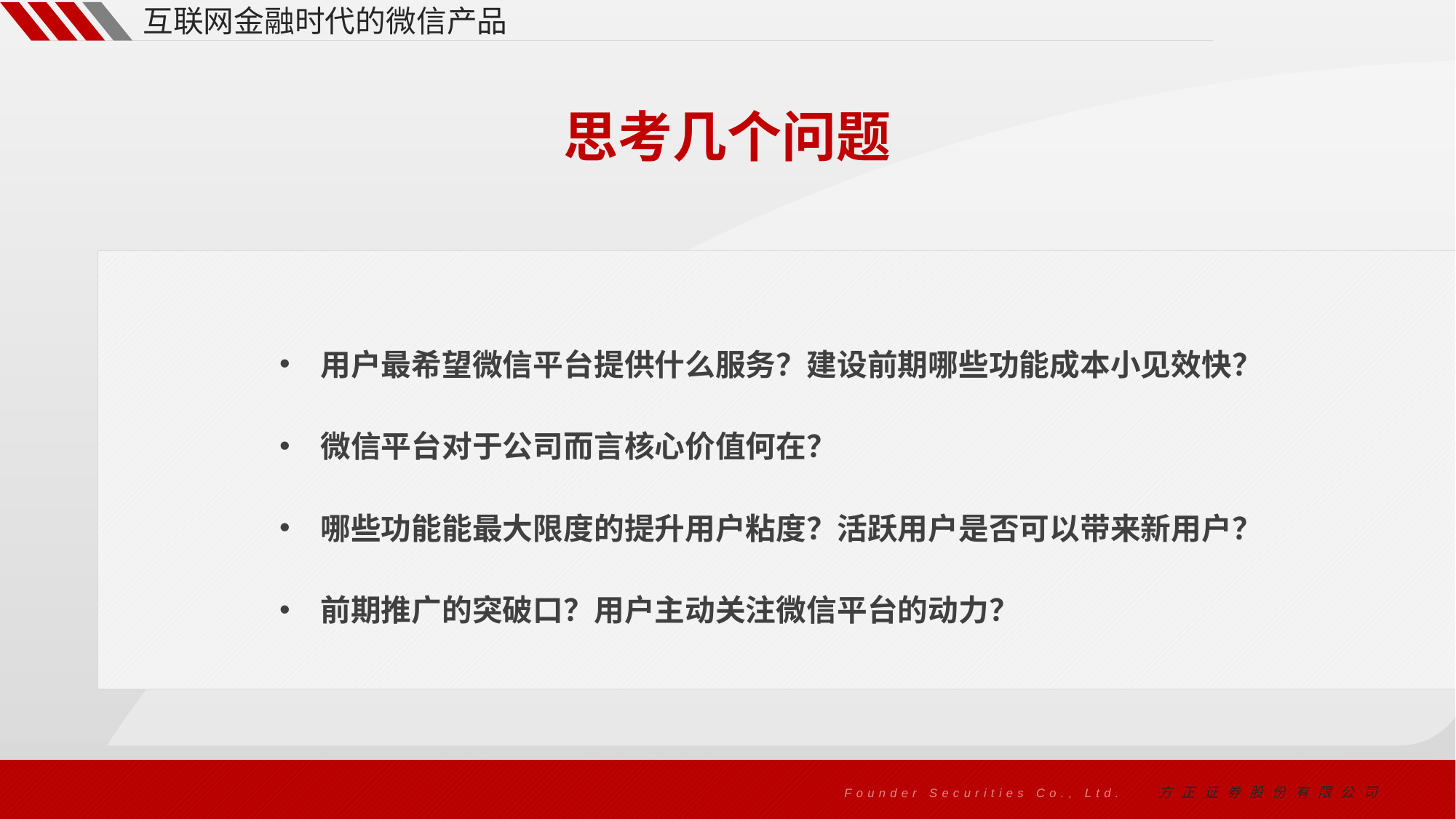

互联网金融时代的微信产品
思考几个问题

用户最希望微信平台提供什么服务？建设前期哪些功能成本小见效快？
微信平台对于公司而言核心价值何在？
哪些功能能最大限度的提升用户粘度？活跃用户是否可以带来新用户？
前期推广的突破口？用户主动关注微信平台的动力？